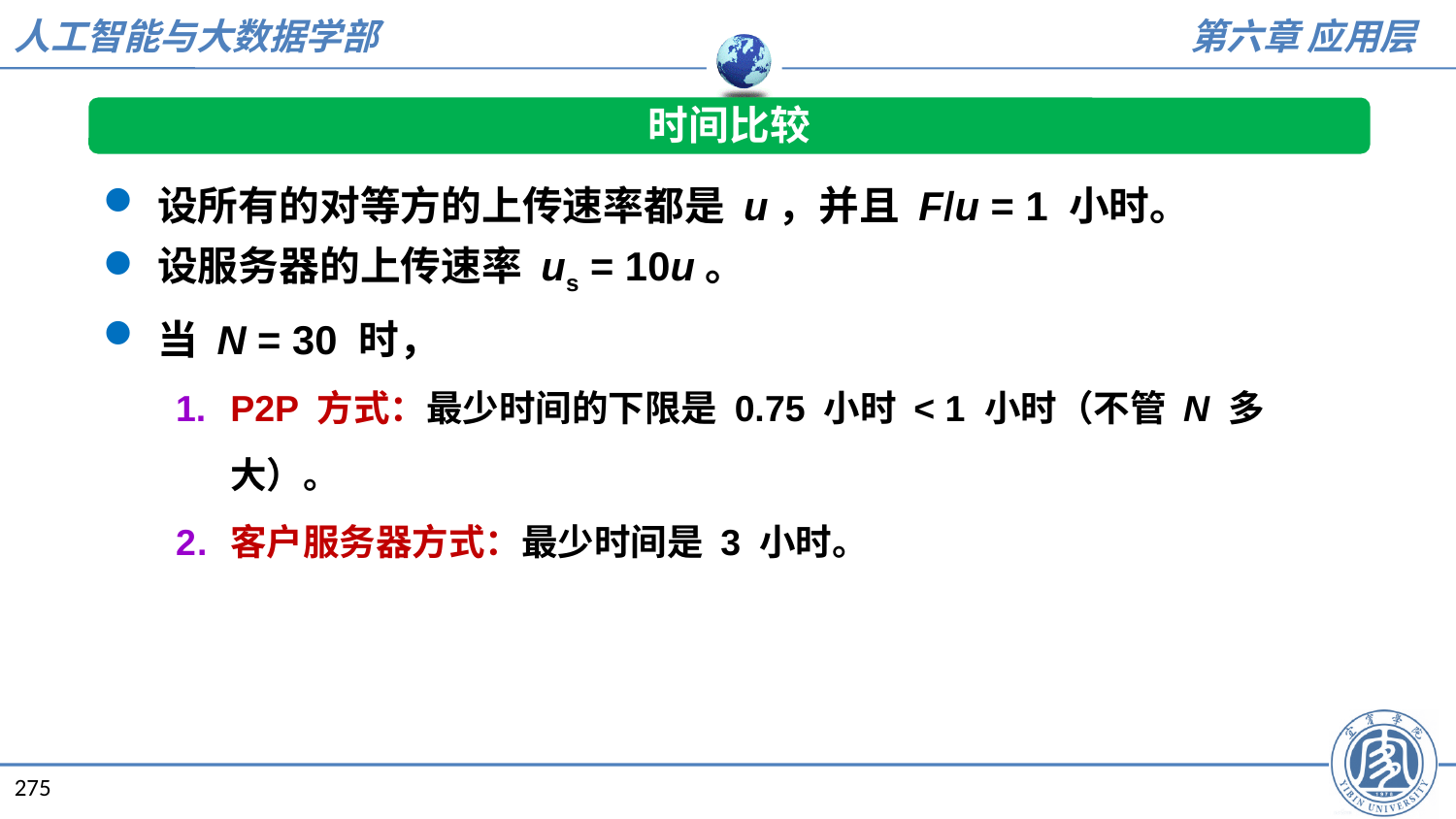

时间比较

设所有的对等方的上传速率都是 u，并且 F/u = 1 小时。
设服务器的上传速率 us = 10u。
当 N = 30 时，
P2P 方式：最少时间的下限是 0.75 小时 < 1 小时（不管 N 多大）。
客户服务器方式：最少时间是 3 小时。
275